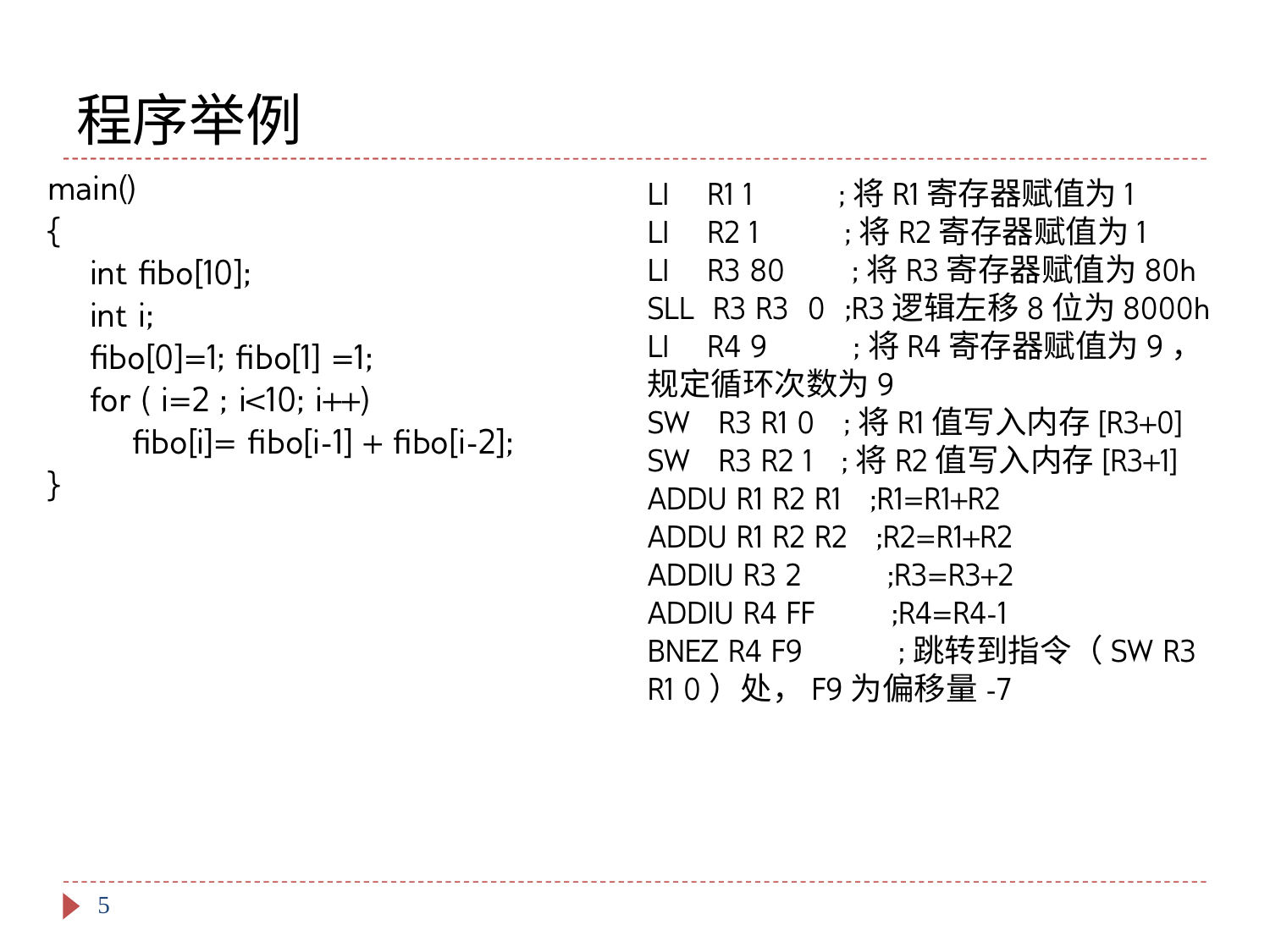

# 程序举例
main()
{
    int fibo[10];
    int i;
    fibo[0]=1; fibo[1] =1;
    for ( i=2 ; i<10; i++)
        fibo[i]= fibo[i-1] + fibo[i-2];
}
LI    R1 1         ;将R1寄存器赋值为1
LI    R2 1         ;将R2寄存器赋值为1
LI    R3 80       ;将R3寄存器赋值为80h
SLL  R3 R3  0  ;R3逻辑左移8位为8000h
LI    R4 9         ;将R4寄存器赋值为9，规定循环次数为9
SW   R3 R1 0   ;将R1值写入内存[R3+0]
SW   R3 R2 1   ;将R2值写入内存[R3+1]
ADDU R1 R2 R1   ;R1=R1+R2
ADDU R1 R2 R2   ;R2=R1+R2
ADDIU R3 2         ;R3=R3+2
ADDIU R4 FF        ;R4=R4-1
BNEZ R4 F9          ;跳转到指令（SW R3 R1 0）处，F9为偏移量-7
5